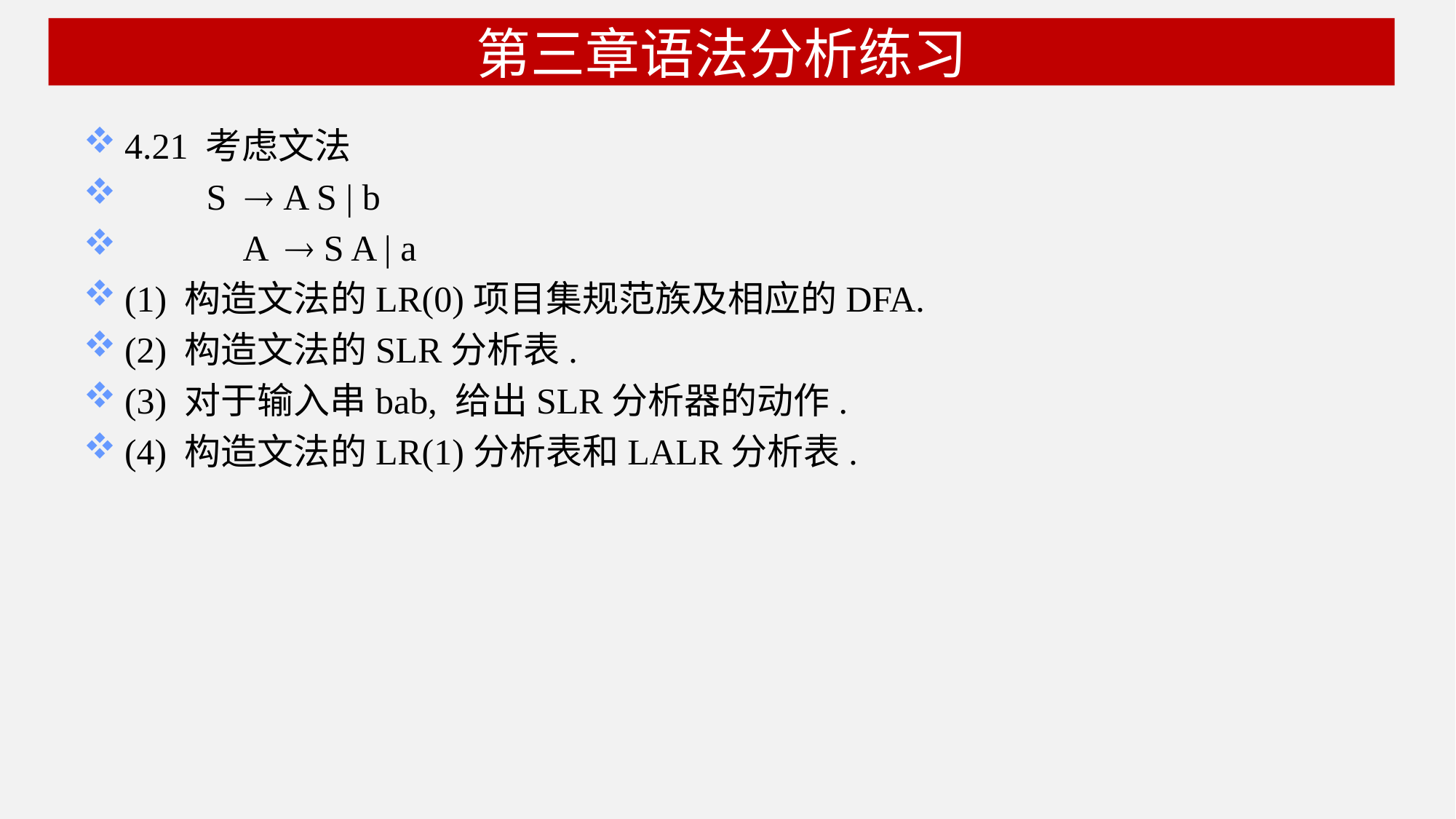

# 第三章语法分析练习
4.21 考虑文法
         S  → A S | b
	 A  → S A | a
(1) 构造文法的LR(0)项目集规范族及相应的DFA.
(2) 构造文法的SLR分析表.
(3) 对于输入串bab, 给出SLR分析器的动作.
(4) 构造文法的LR(1)分析表和LALR分析表.